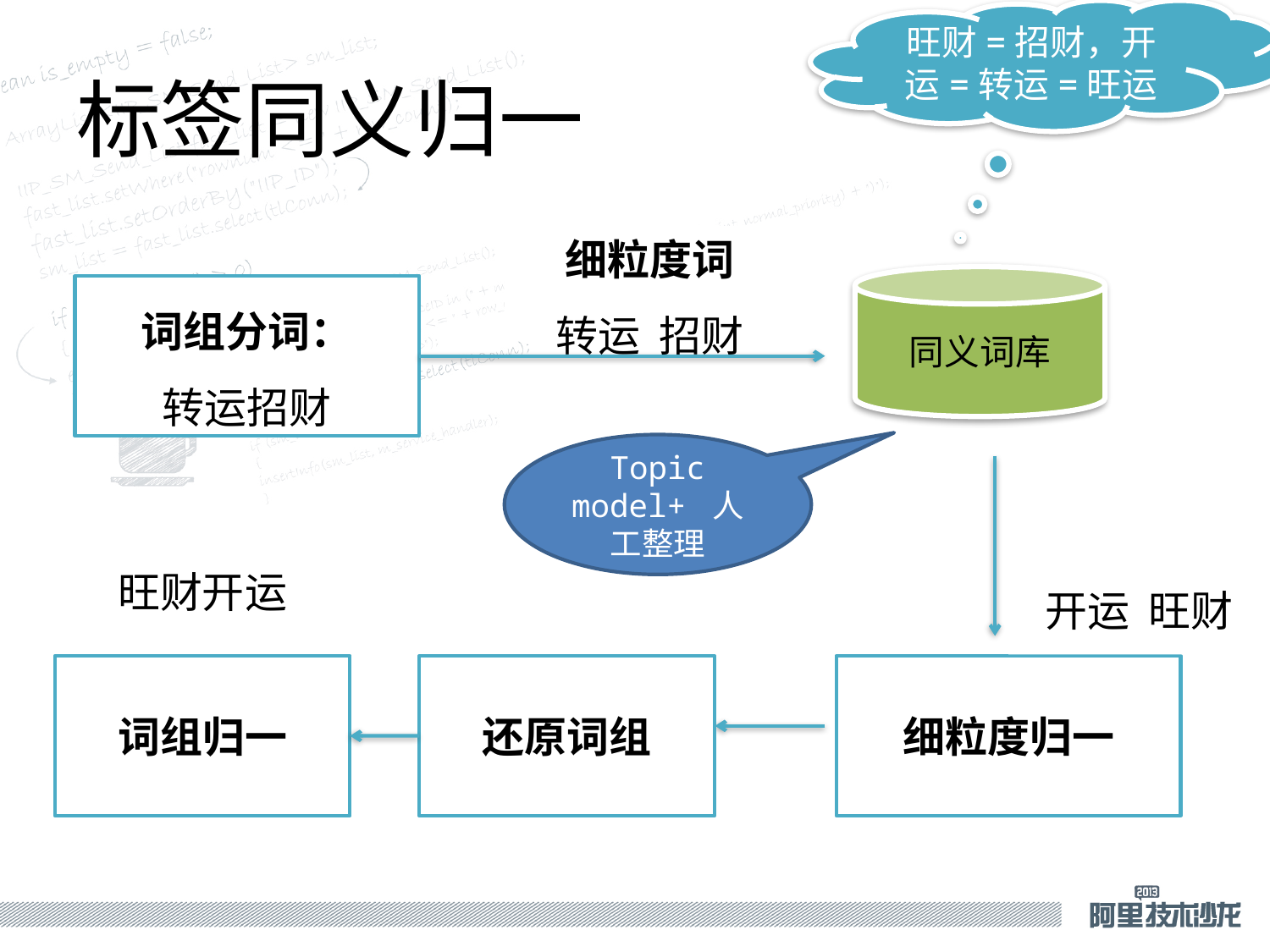

旺财=招财，开运=转运=旺运
# 标签同义归一
细粒度词
转运  招财
同义词库
词组分词：
转运招财
Topic model+ 人工整理
旺财开运
开运  旺财
词组归一
还原词组
细粒度归一